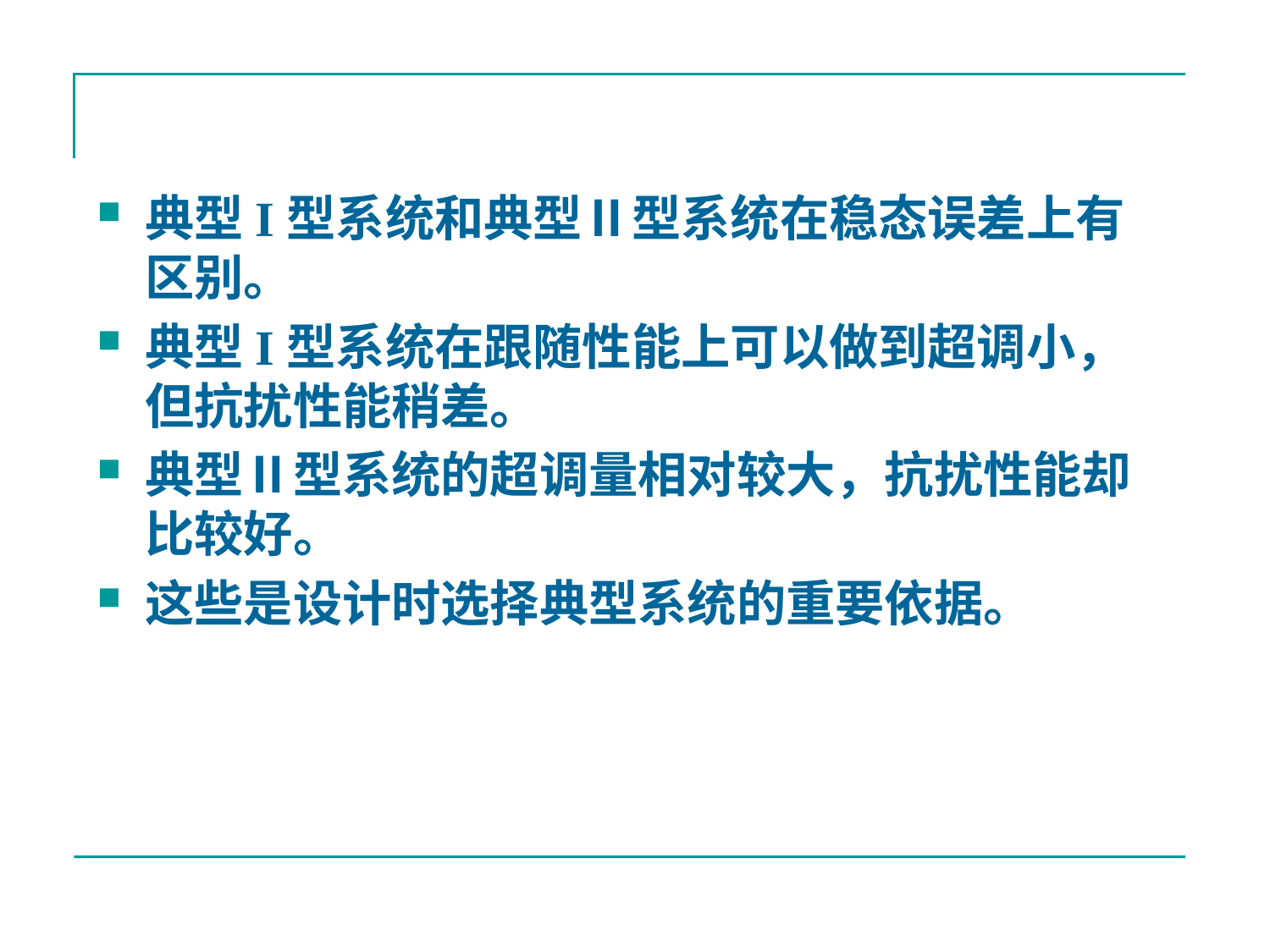

典型I型系统和典型Ⅱ型系统在稳态误差上有区别。
典型I型系统在跟随性能上可以做到超调小，但抗扰性能稍差。
典型Ⅱ型系统的超调量相对较大，抗扰性能却比较好。
这些是设计时选择典型系统的重要依据。